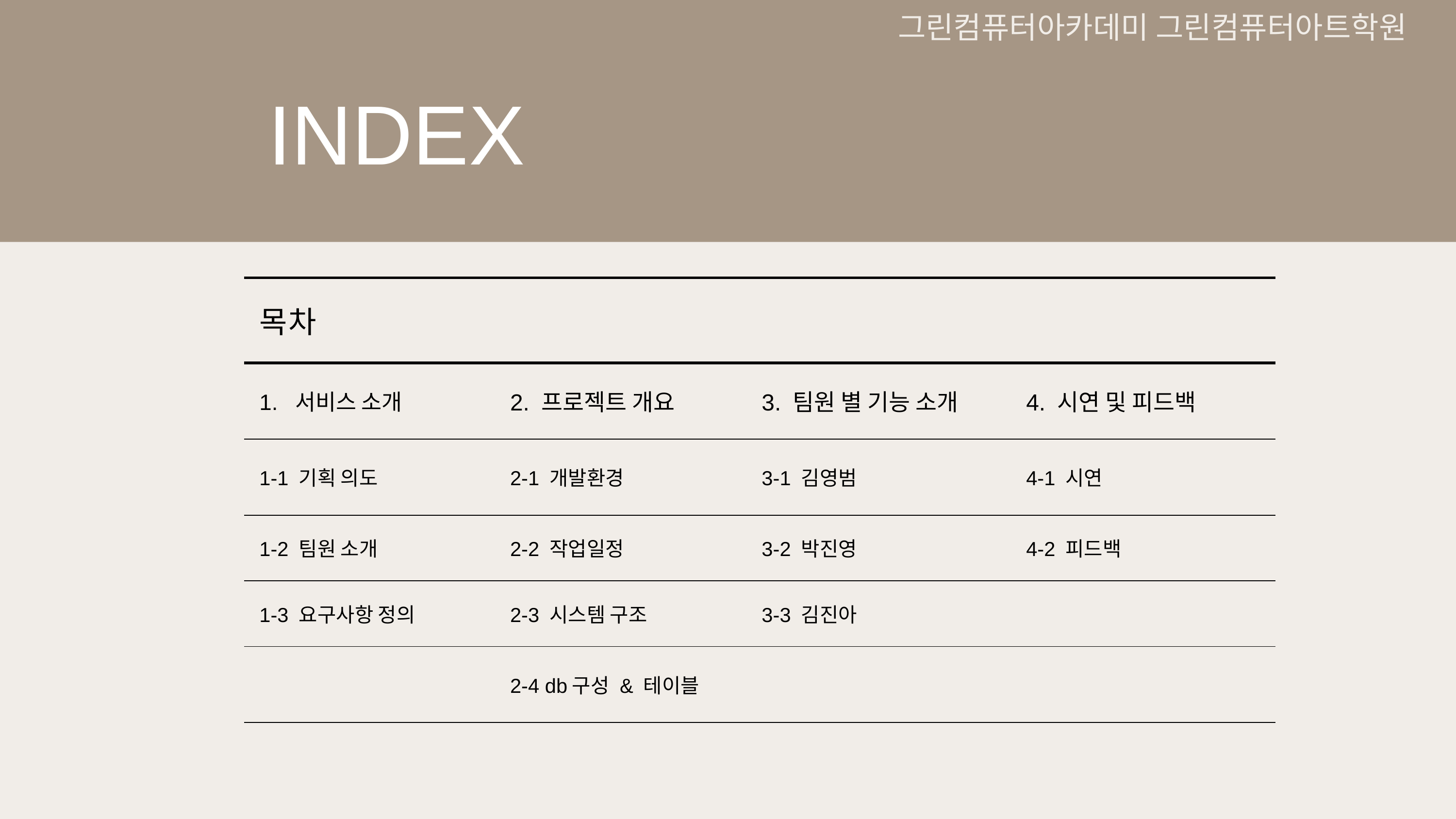

그린컴퓨터아카데미 그린컴퓨터아트학원
INDEX
| 목차 |  |  |  |
| --- | --- | --- | --- |
| 1. 서비스 소개 | 2. 프로젝트 개요 | 3. 팀원 별 기능 소개 | 4. 시연 및 피드백 |
| 1-1 기획 의도 | 2-1 개발환경 | 3-1 김영범 | 4-1 시연 |
| 1-2 팀원 소개 | 2-2 작업일정 | 3-2 박진영 | 4-2 피드백 |
| 1-3 요구사항 정의 | 2-3 시스템 구조 | 3-3 김진아 |  |
|  | 2-4 db구성 & 테이블 |  |  |